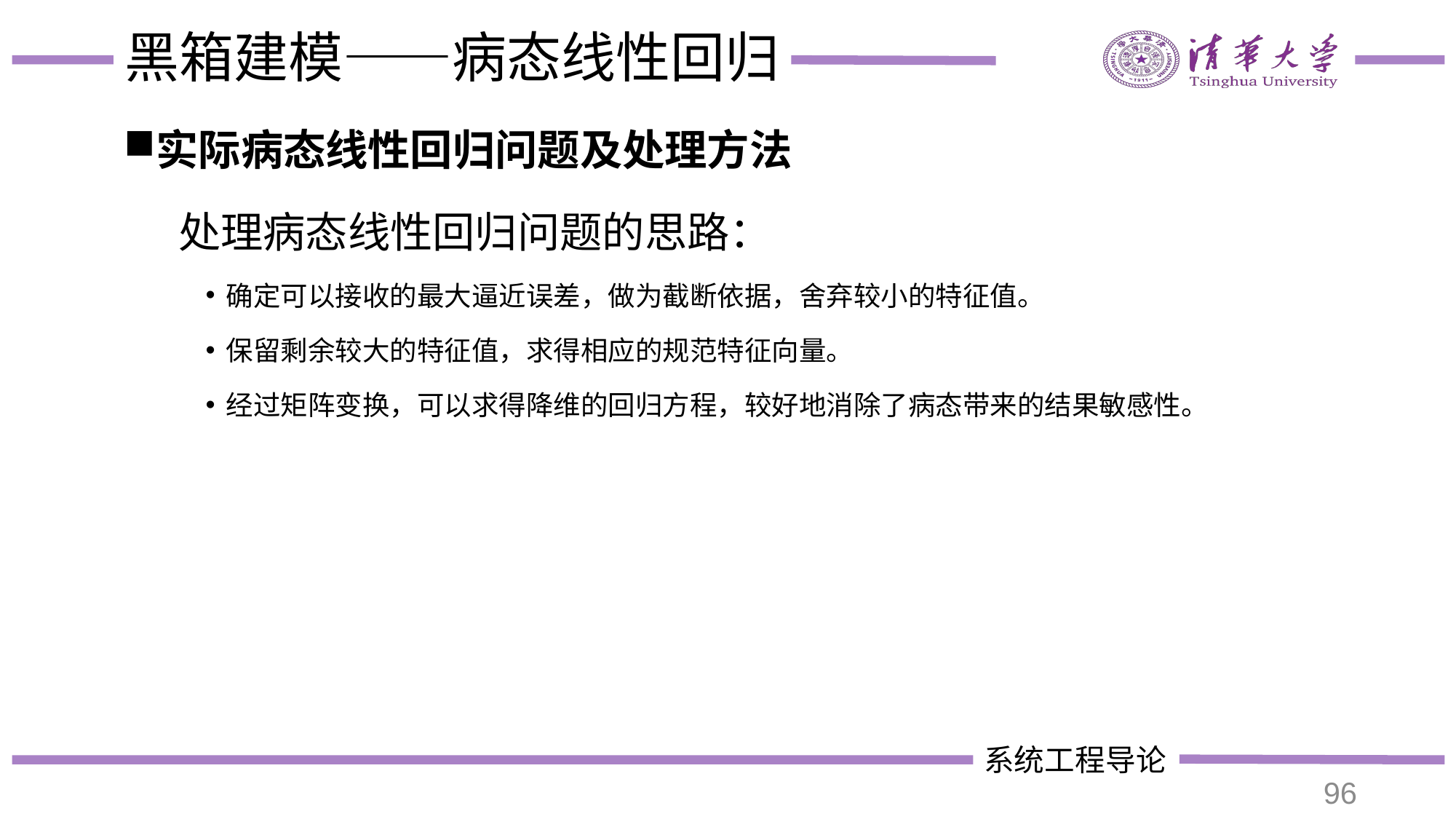

# 黑箱建模——病态线性回归
实际病态线性回归问题及处理方法
处理病态线性回归问题的思路：
确定可以接收的最大逼近误差，做为截断依据，舍弃较小的特征值。
保留剩余较大的特征值，求得相应的规范特征向量。
经过矩阵变换，可以求得降维的回归方程，较好地消除了病态带来的结果敏感性。

96